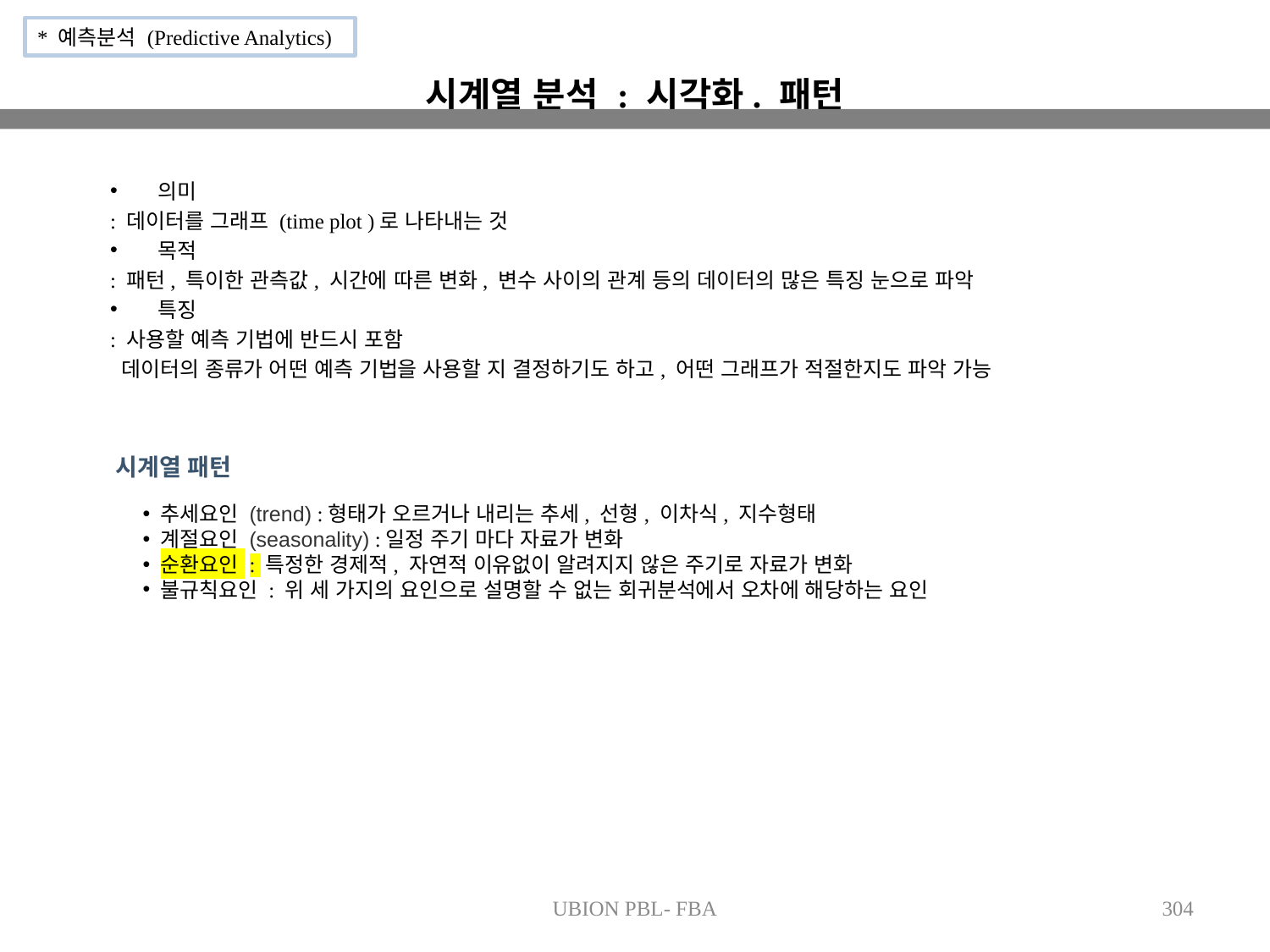

* 예측분석 (Predictive Analytics)
# 시계열 분석 : 시각화. 패턴

의미
: 데이터를 그래프 (time plot )로 나타내는 것
목적
: 패턴, 특이한 관측값, 시간에 따른 변화, 변수 사이의 관계 등의 데이터의 많은 특징 눈으로 파악
특징
: 사용할 예측 기법에 반드시 포함
 데이터의 종류가 어떤 예측 기법을 사용할 지 결정하기도 하고, 어떤 그래프가 적절한지도 파악 가능
시계열 패턴
추세요인 (trend) :형태가 오르거나 내리는 추세, 선형, 이차식, 지수형태
계절요인 (seasonality) :일정 주기 마다 자료가 변화
순환요인 : 특정한 경제적, 자연적 이유없이 알려지지 않은 주기로 자료가 변화
불규칙요인 : 위 세 가지의 요인으로 설명할 수 없는 회귀분석에서 오차에 해당하는 요인
UBION PBL- FBA
304